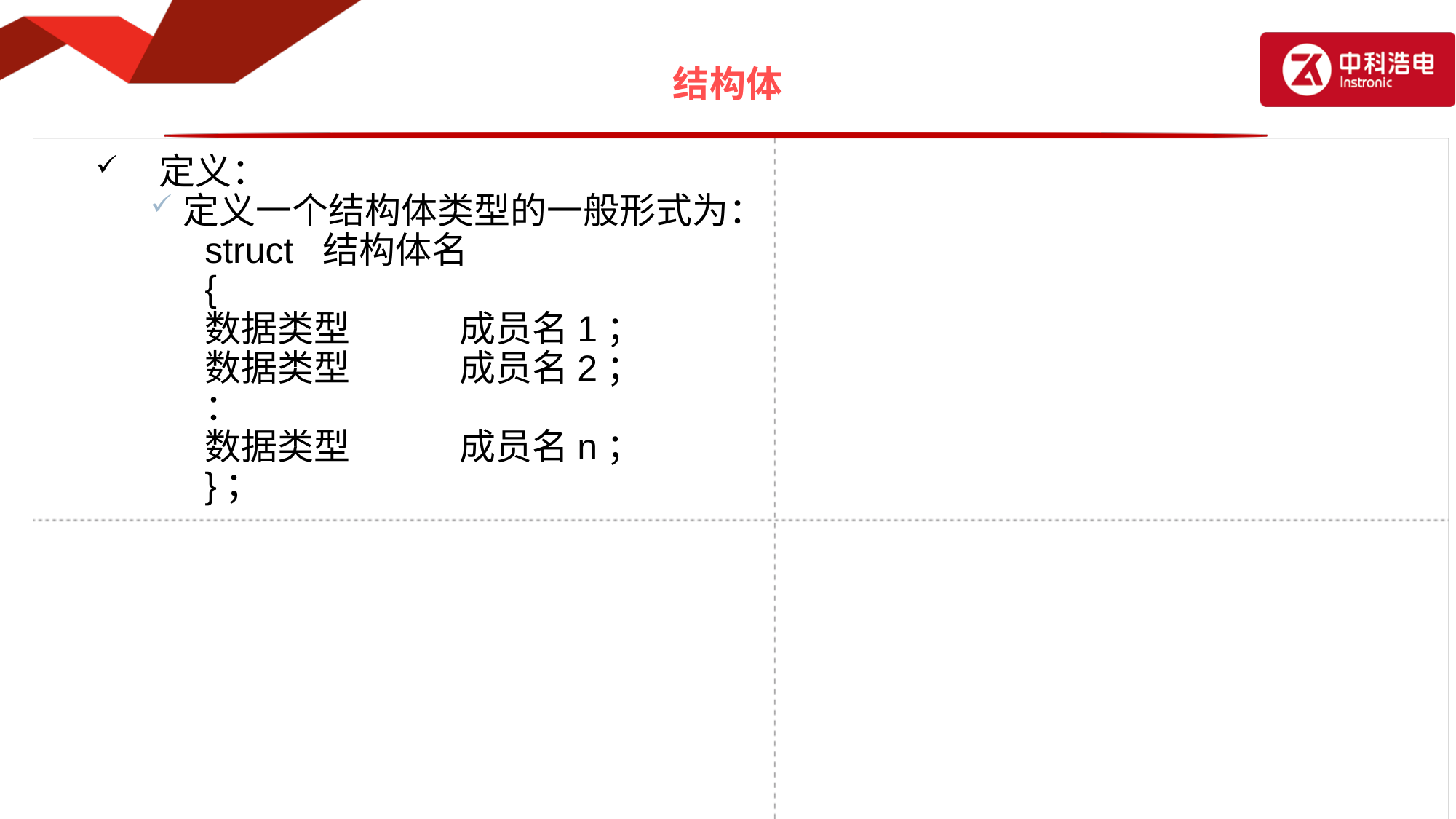

# 结构体
定义：
定义一个结构体类型的一般形式为：
struct  结构体名
{
数据类型　　　成员名1；
数据类型　　　成员名2；
：
数据类型　　　成员名n；
}；